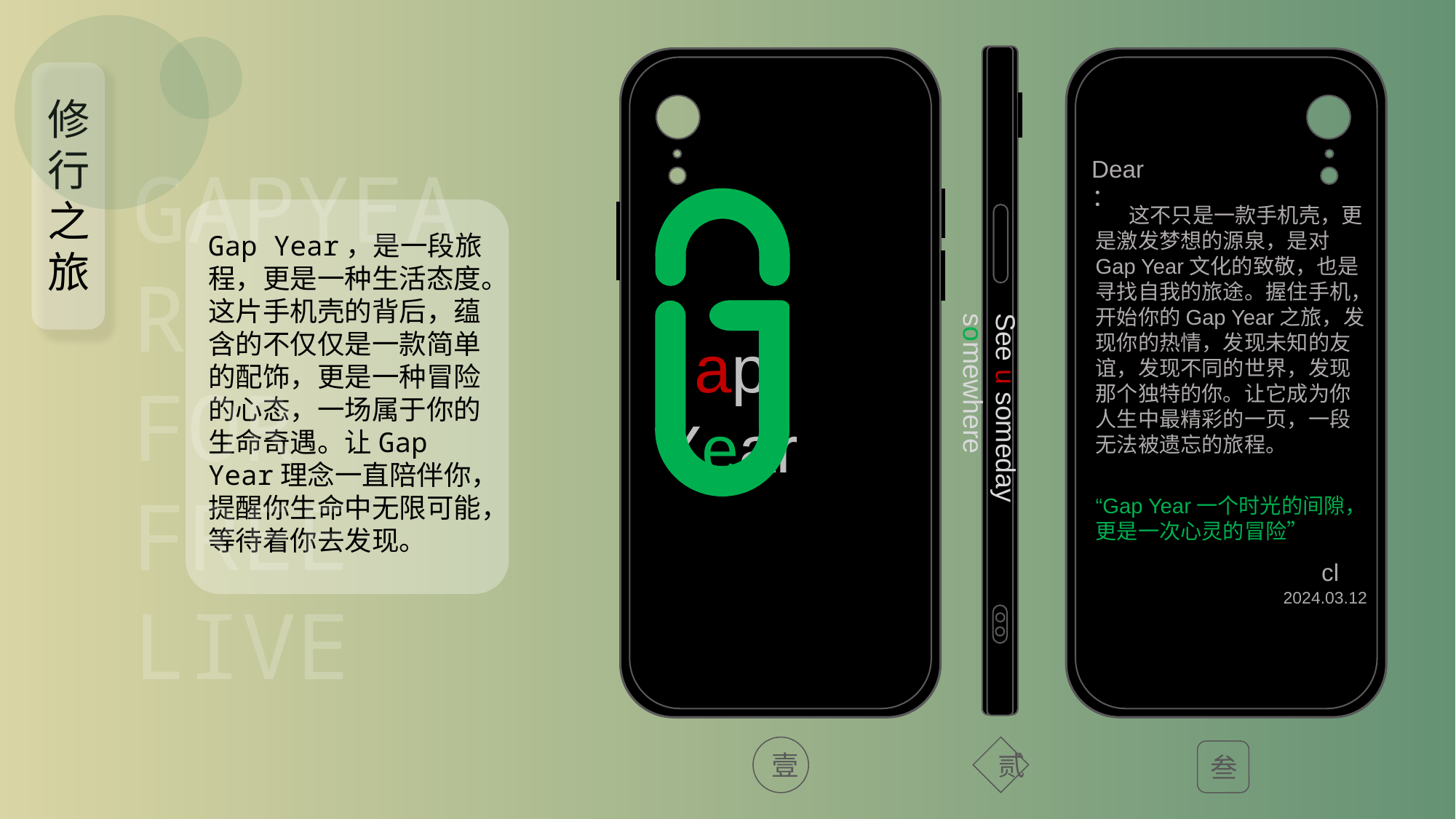

Dear：

      这不只是一款手机壳，更是激发梦想的源泉，是对Gap Year文化的致敬，也是寻找自我的旅途。握住手机，开始你的Gap Year之旅，发现你的热情，发现未知的友谊，发现不同的世界，发现那个独特的你。让它成为你人生中最精彩的一页，一段无法被遗忘的旅程。

See u someday somewhere
  ap   Year
“Gap Year一个时光的间隙，更是一次心灵的冒险”
     cl
2024.03.12

修
行
之
旅
GAPYEAR
FOR FREE LIVE

Gap Year，是一段旅程，更是一种生活态度。这片手机壳的背后，蕴含的不仅仅是一款简单的配饰，更是一种冒险的心态，一场属于你的生命奇遇。让Gap Year理念一直陪伴你，提醒你生命中无限可能，等待着你去发现。

贰
壹
叁